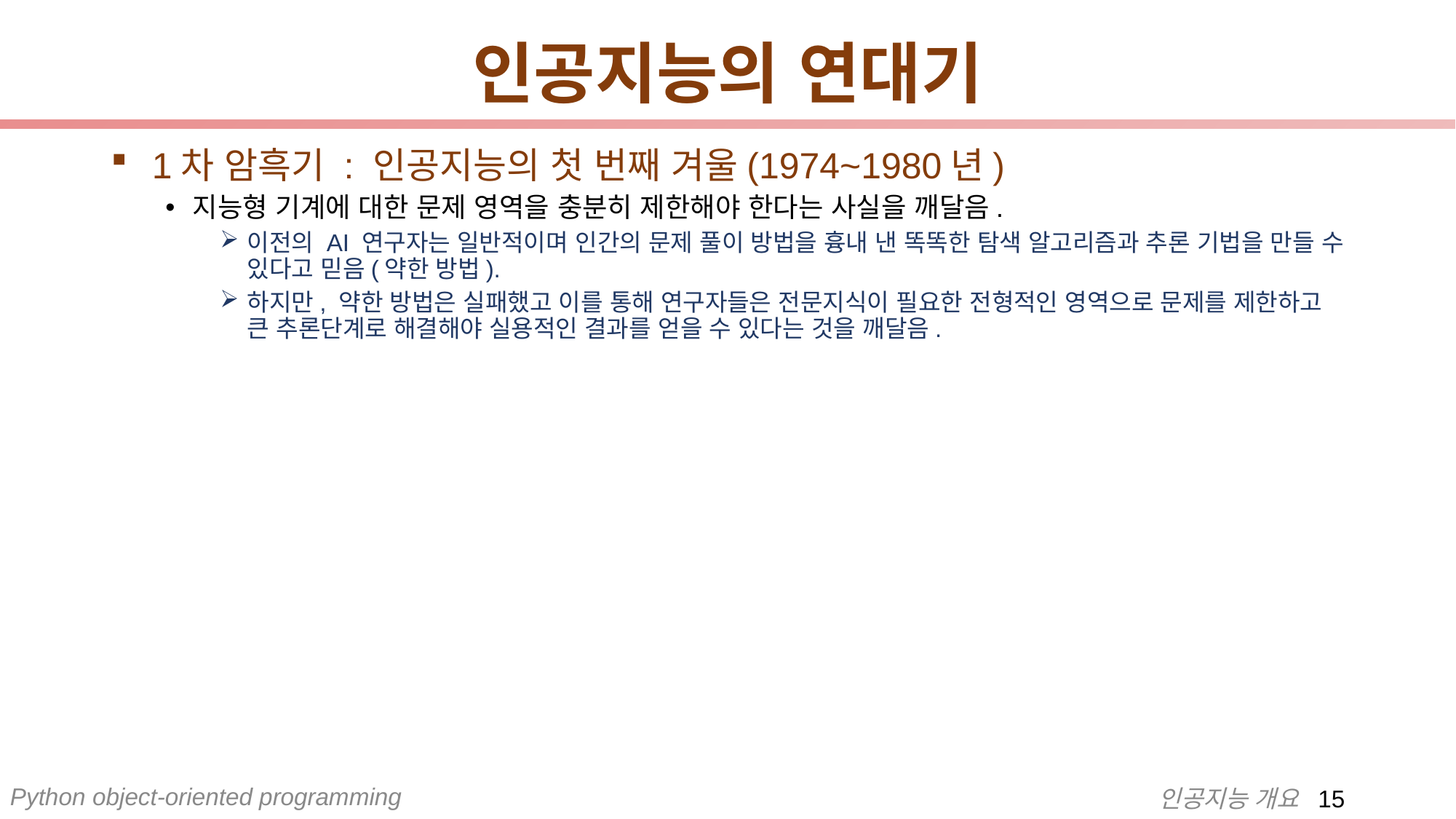

# 인공지능의 연대기
1차 암흑기 : 인공지능의 첫 번째 겨울(1974~1980년)
지능형 기계에 대한 문제 영역을 충분히 제한해야 한다는 사실을 깨달음.
이전의 AI 연구자는 일반적이며 인간의 문제 풀이 방법을 흉내 낸 똑똑한 탐색 알고리즘과 추론 기법을 만들 수 있다고 믿음(약한 방법).
하지만, 약한 방법은 실패했고 이를 통해 연구자들은 전문지식이 필요한 전형적인 영역으로 문제를 제한하고 큰 추론단계로 해결해야 실용적인 결과를 얻을 수 있다는 것을 깨달음.